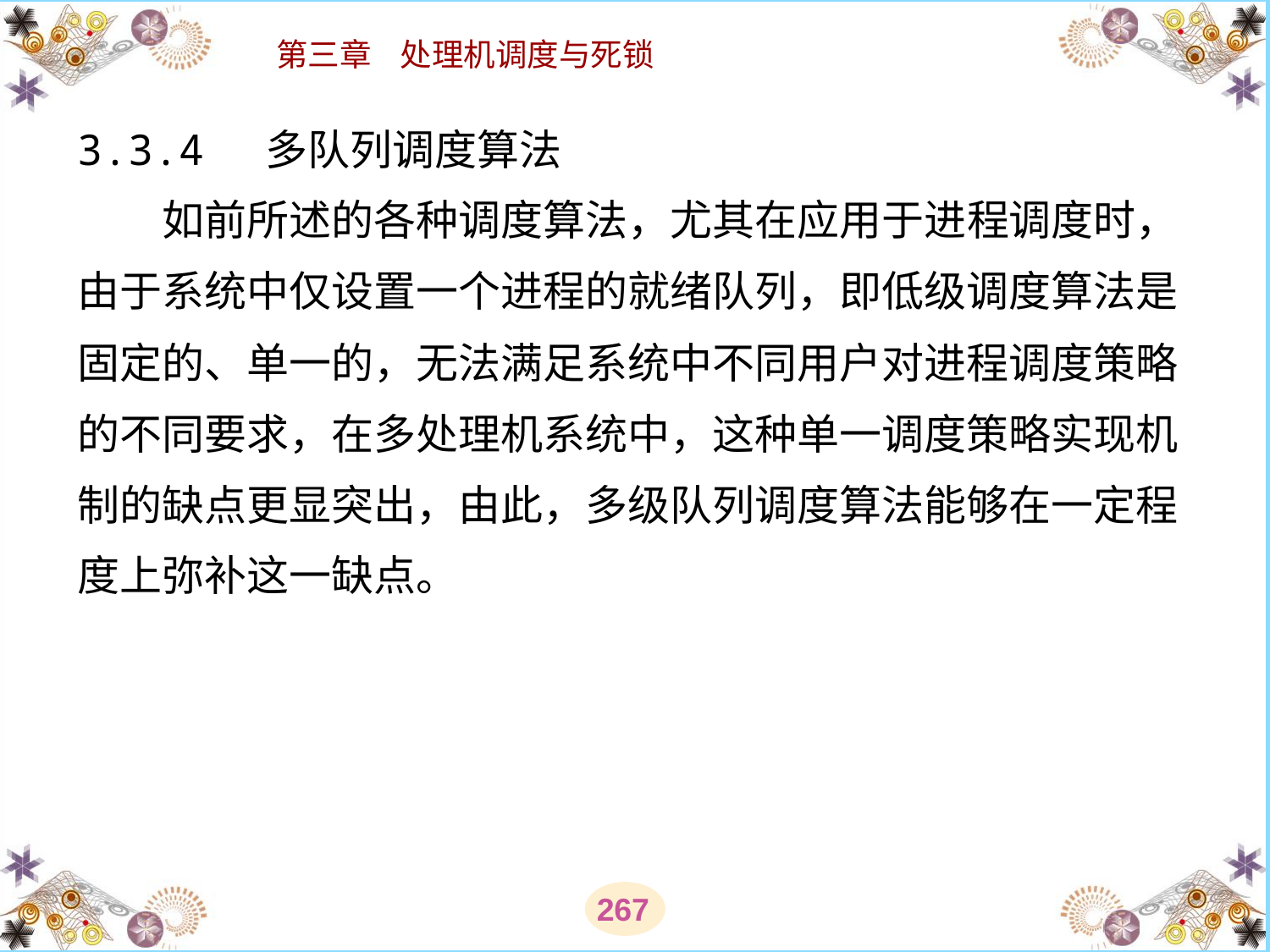

# 3.3.4  多队列调度算法 　　如前所述的各种调度算法，尤其在应用于进程调度时，由于系统中仅设置一个进程的就绪队列，即低级调度算法是固定的、单一的，无法满足系统中不同用户对进程调度策略的不同要求，在多处理机系统中，这种单一调度策略实现机制的缺点更显突出，由此，多级队列调度算法能够在一定程度上弥补这一缺点。